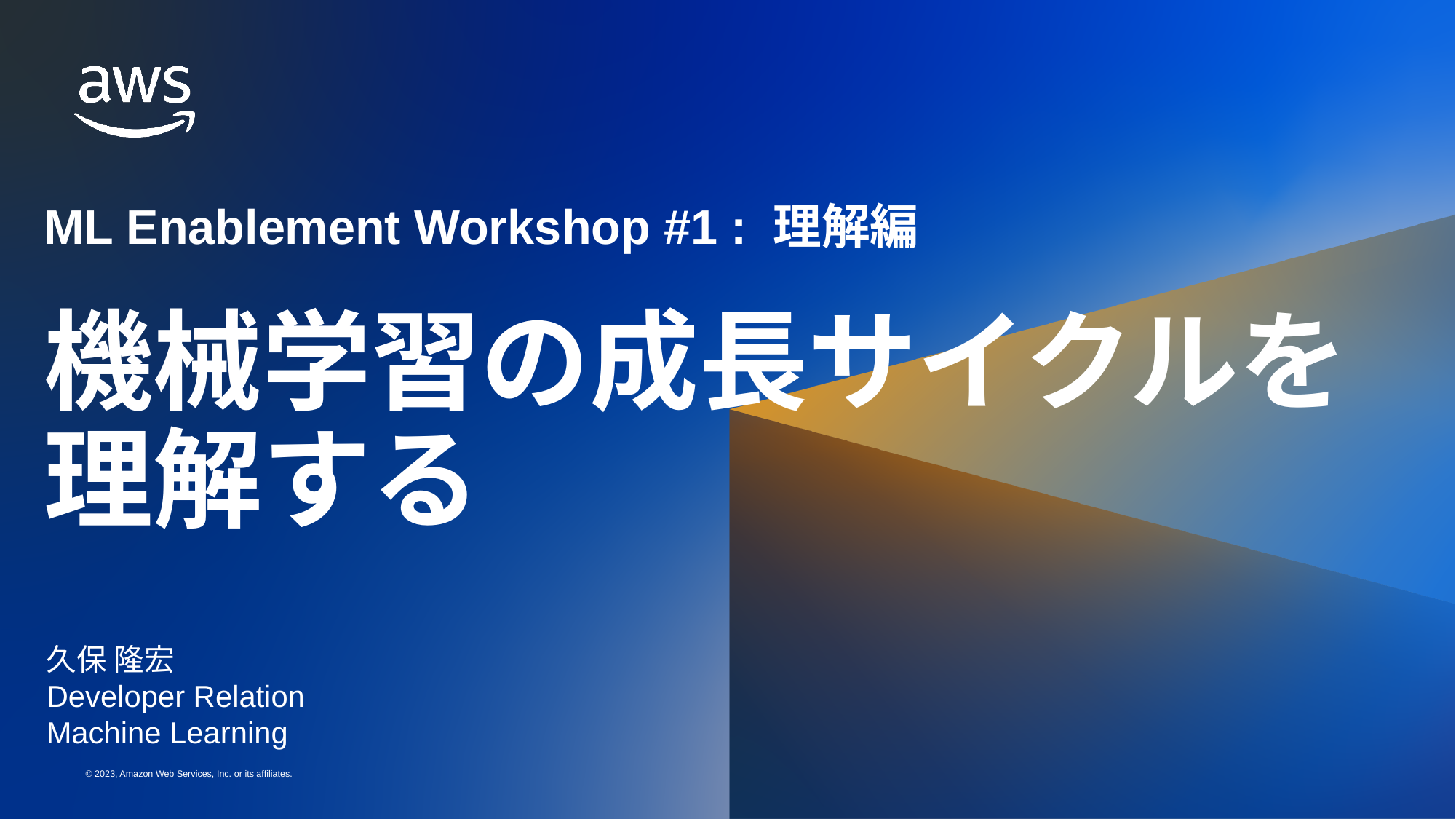

ML Enablement Workshop #1 : 理解編

機械学習の成長サイクルを理解する
久保 隆宏
Developer Relation
Machine Learning